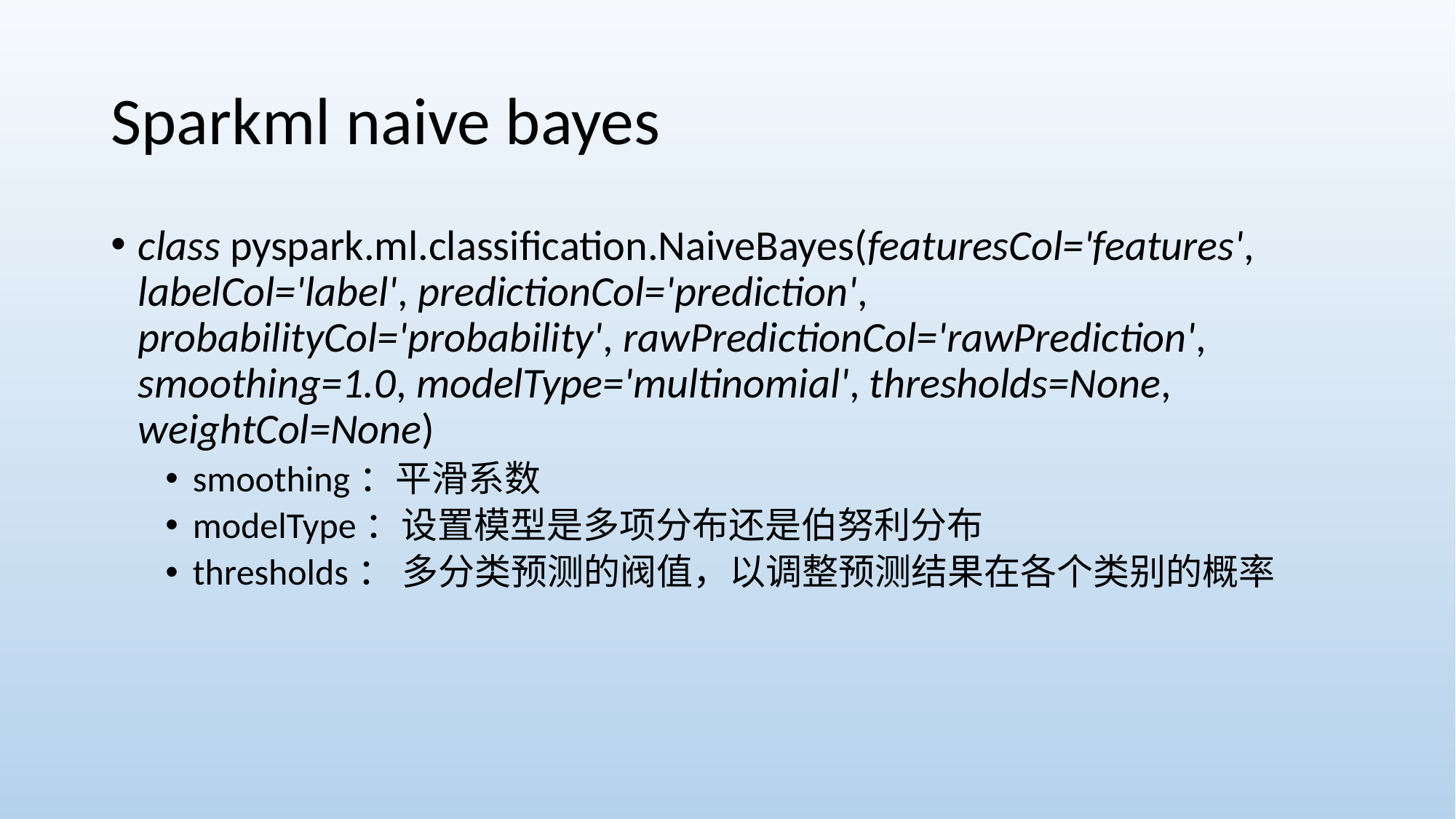

# Sparkml naive bayes
class pyspark.ml.classification.NaiveBayes(featuresCol='features', labelCol='label', predictionCol='prediction', probabilityCol='probability', rawPredictionCol='rawPrediction', smoothing=1.0, modelType='multinomial', thresholds=None, weightCol=None)
smoothing：平滑系数
modelType：设置模型是多项分布还是伯努利分布
thresholds： 多分类预测的阀值，以调整预测结果在各个类别的概率